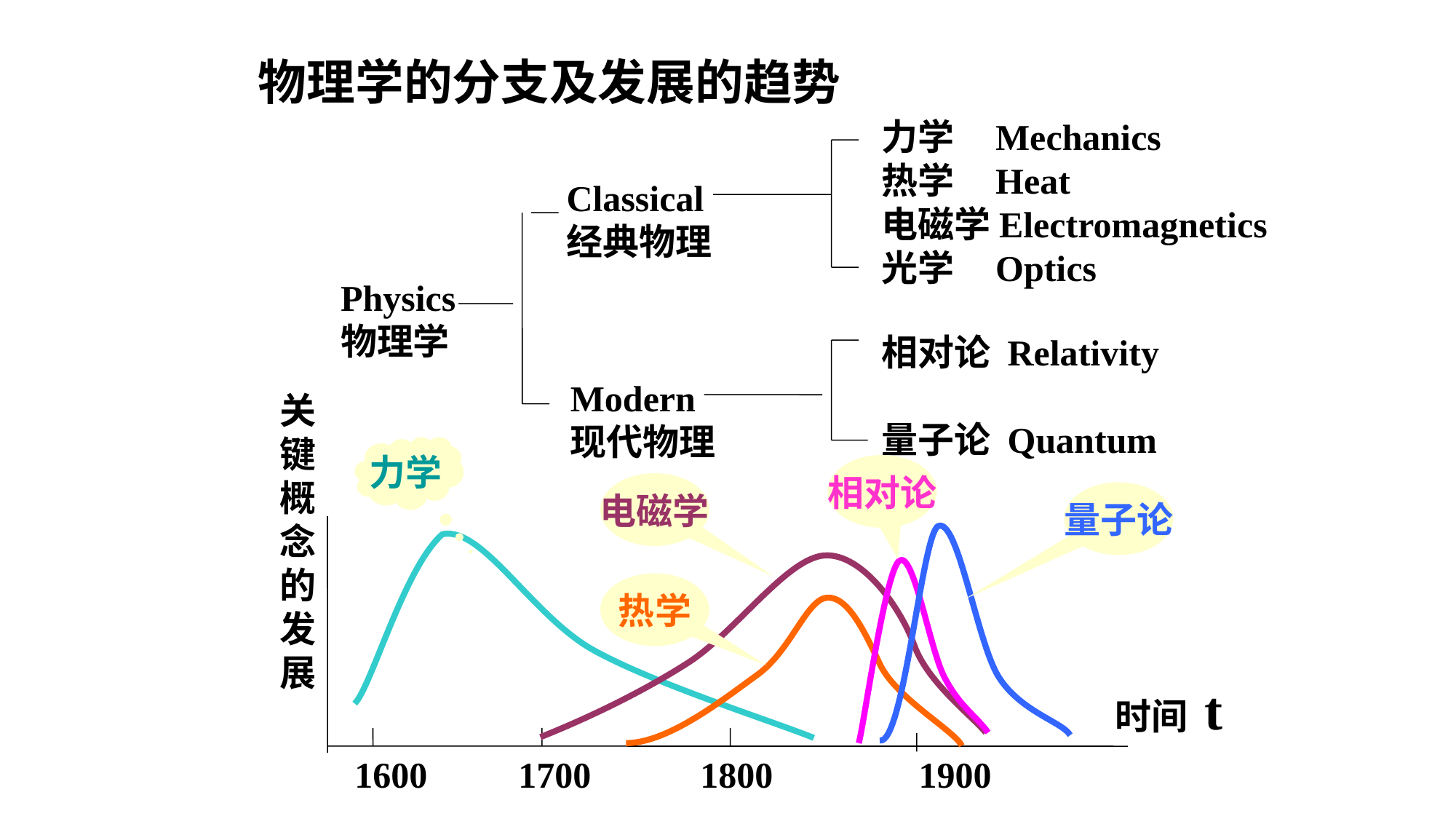

物理学的分支及发展的趋势
力学    Mechanics
热学    Heat
电磁学Electromagnetics
光学    Optics

Classical
经典物理

Physics
物理学

相对论 Relativity

量子论 Quantum

Modern
现代物理

关
键
概
念
的
发
展
力学
相对论
电磁学
量子论

热学

时间 t

1600          1700            1800                1900